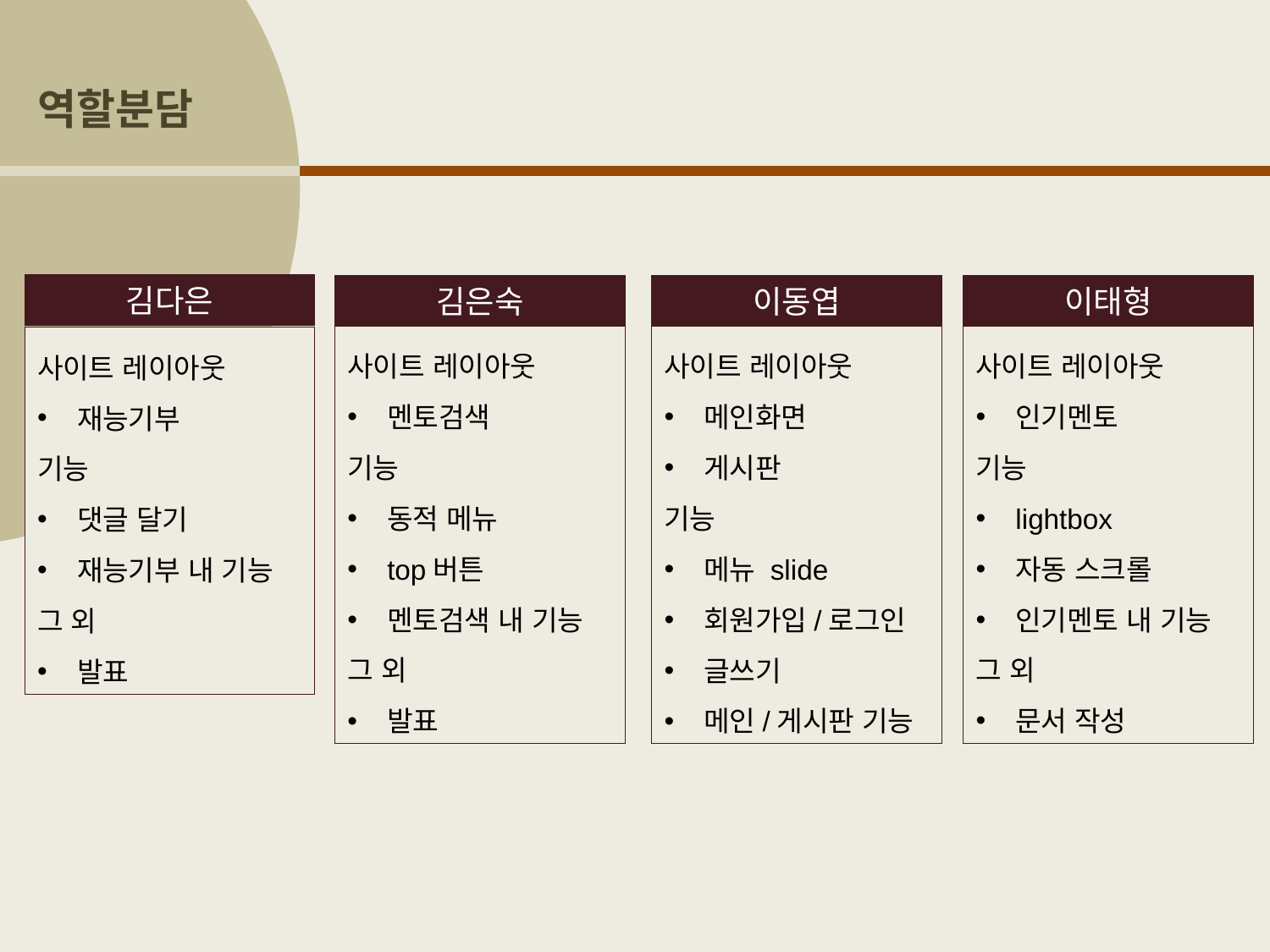

역할분담

김다은
이태형
김은숙
이동엽
사이트 레이아웃
인기멘토
기능
lightbox
자동 스크롤
인기멘토 내 기능
그 외
문서 작성
사이트 레이아웃
멘토검색
기능
동적 메뉴
top버튼
멘토검색 내 기능
그 외
발표
사이트 레이아웃
메인화면
게시판
기능
메뉴 slide
회원가입/로그인
글쓰기
메인/게시판 기능
사이트 레이아웃
재능기부
기능
댓글 달기
재능기부 내 기능
그 외
발표